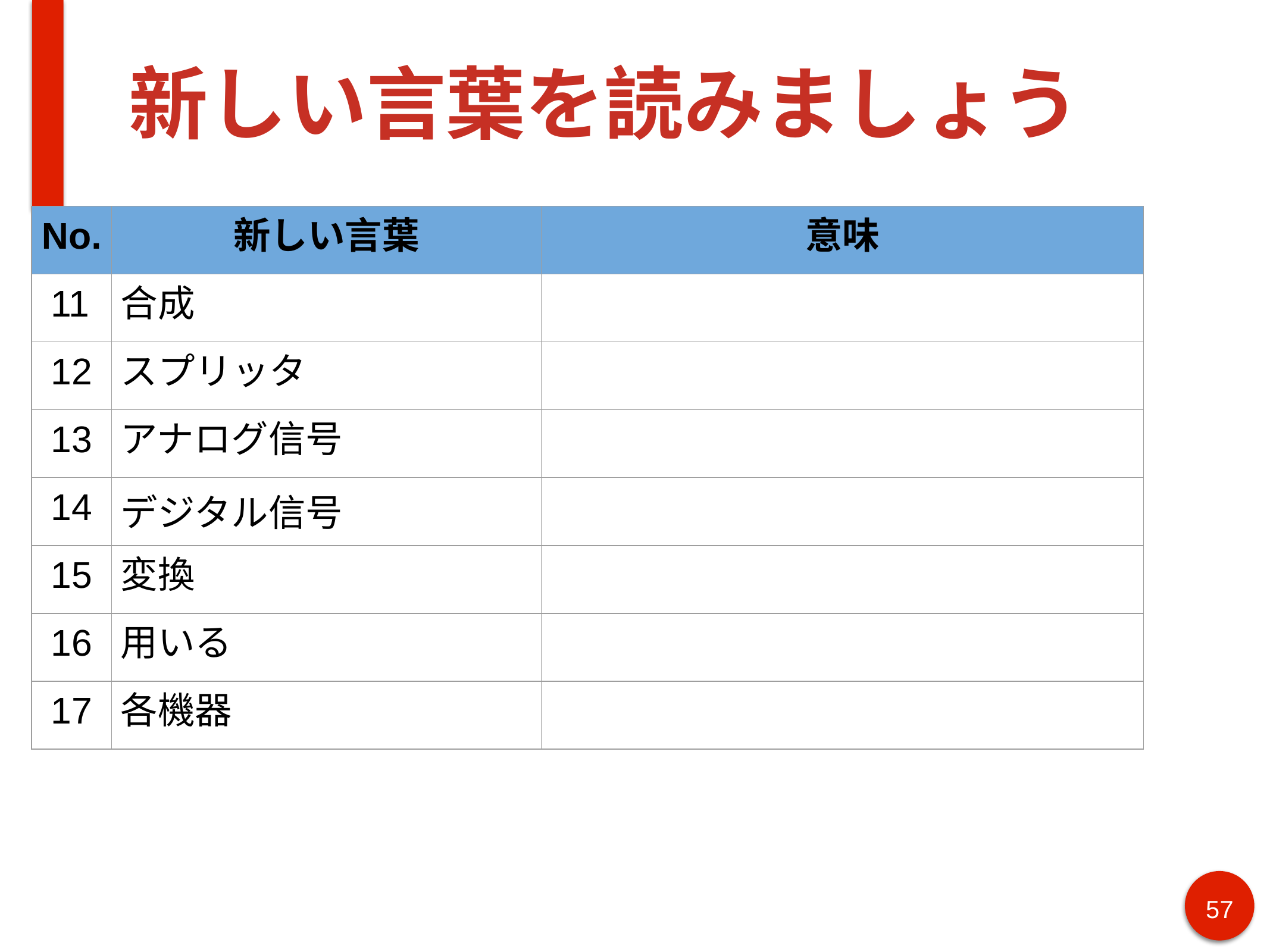

# 新しい言葉を読みましょう
| No. | 新しい言葉 | 意味 |
| --- | --- | --- |
| 11 | 合成 |  |
| 12 | スプリッタ |  |
| 13 | アナログ信号 |  |
| 14 | デジタル信号 |  |
| 15 | 変換 |  |
| 16 | 用いる |  |
| 17 | 各機器 |  |
57